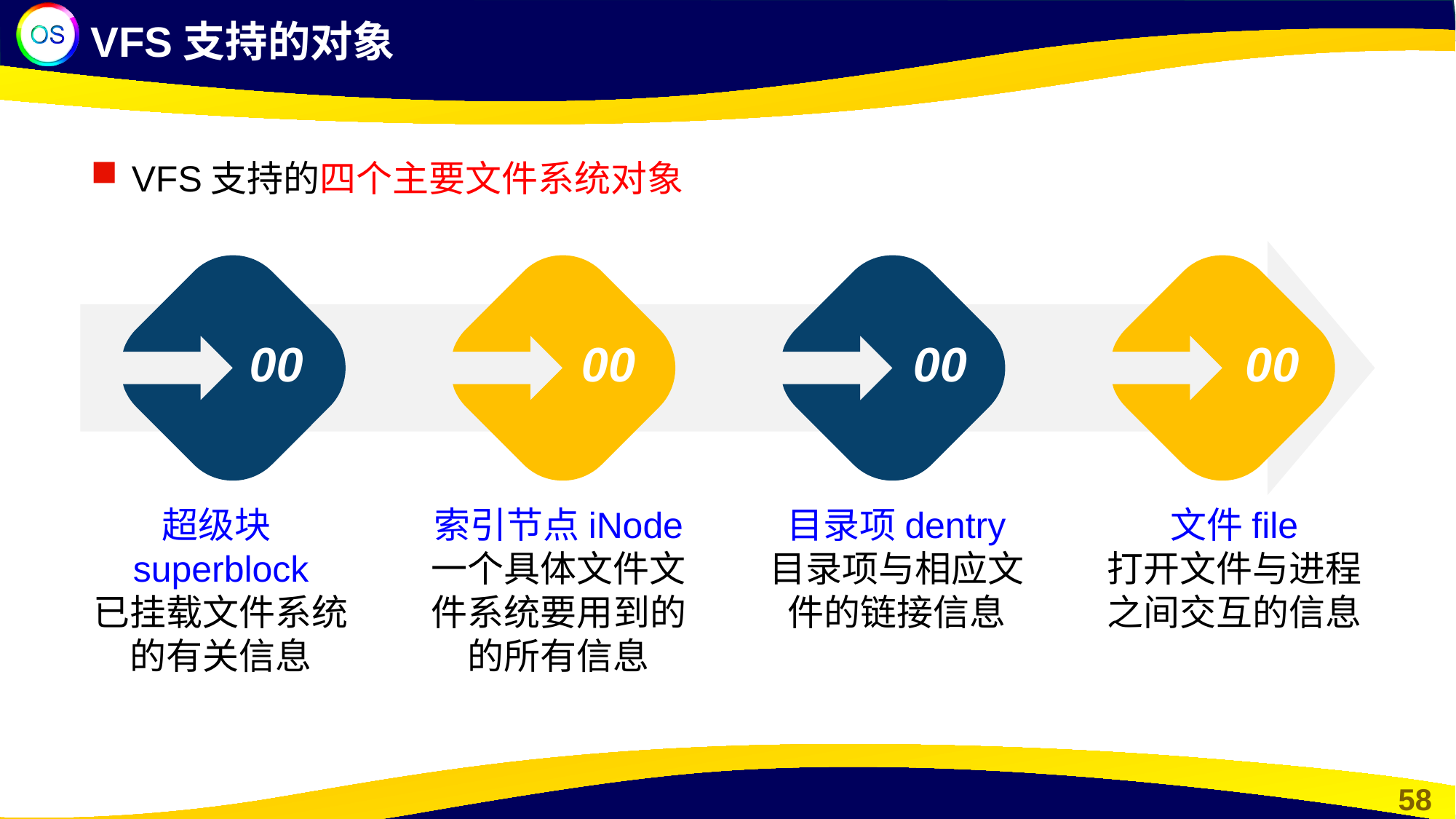

VFS支持的对象
VFS支持的四个主要文件系统对象

00
00
00
00
超级块superblock
已挂载文件系统的有关信息
索引节点iNode
一个具体文件文件系统要用到的的所有信息
目录项dentry
目录项与相应文件的链接信息
文件file
打开文件与进程之间交互的信息